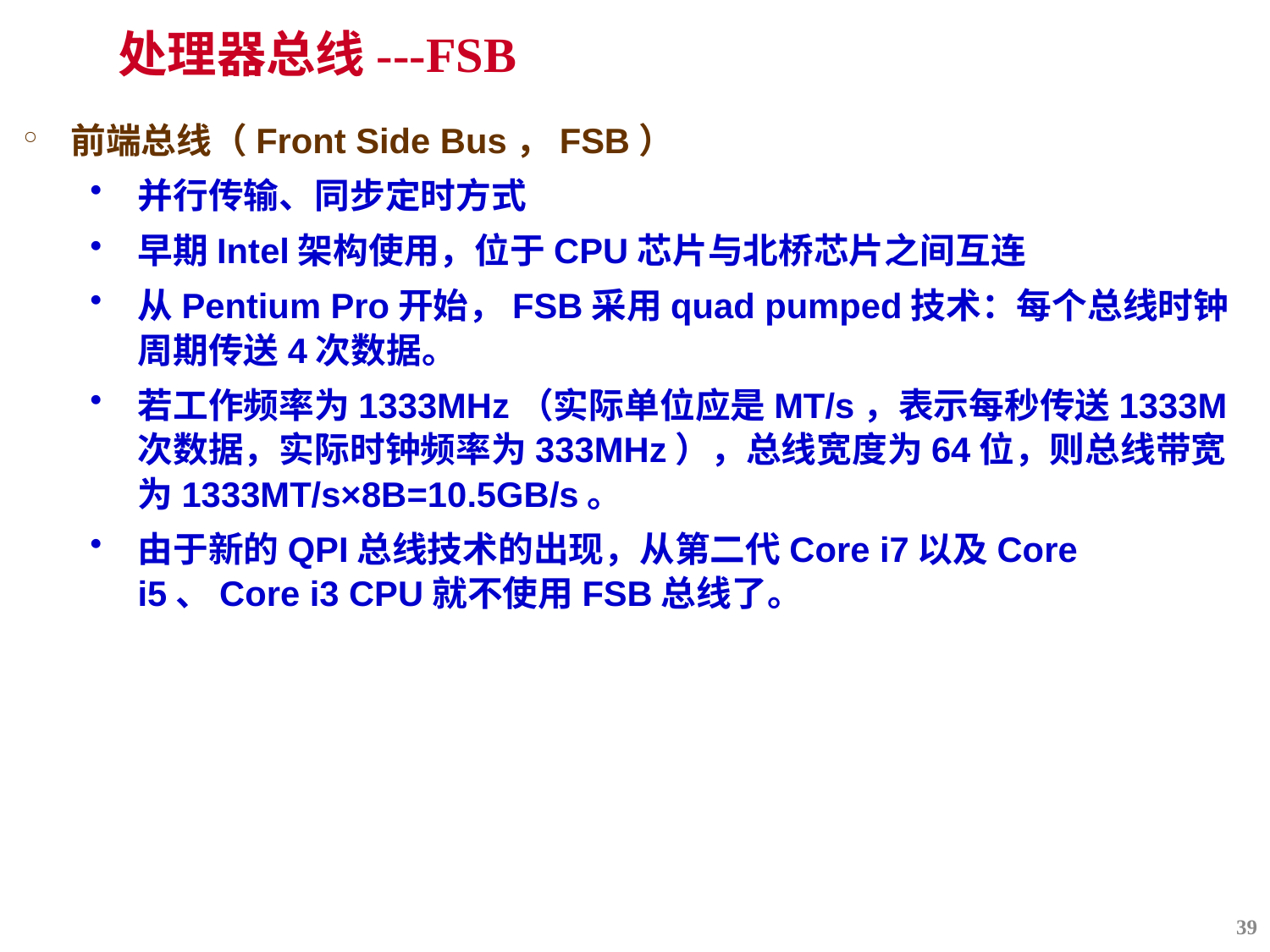

处理器总线---FSB
前端总线（Front Side Bus，FSB）
并行传输、同步定时方式
早期Intel架构使用，位于CPU芯片与北桥芯片之间互连
从Pentium Pro开始，FSB采用quad pumped技术：每个总线时钟周期传送4次数据。
若工作频率为1333MHz（实际单位应是MT/s，表示每秒传送1333M次数据，实际时钟频率为333MHz），总线宽度为64位，则总线带宽为1333MT/s×8B=10.5GB/s。
由于新的QPI总线技术的出现，从第二代Core i7以及Core i5、Core i3 CPU就不使用FSB总线了。

39